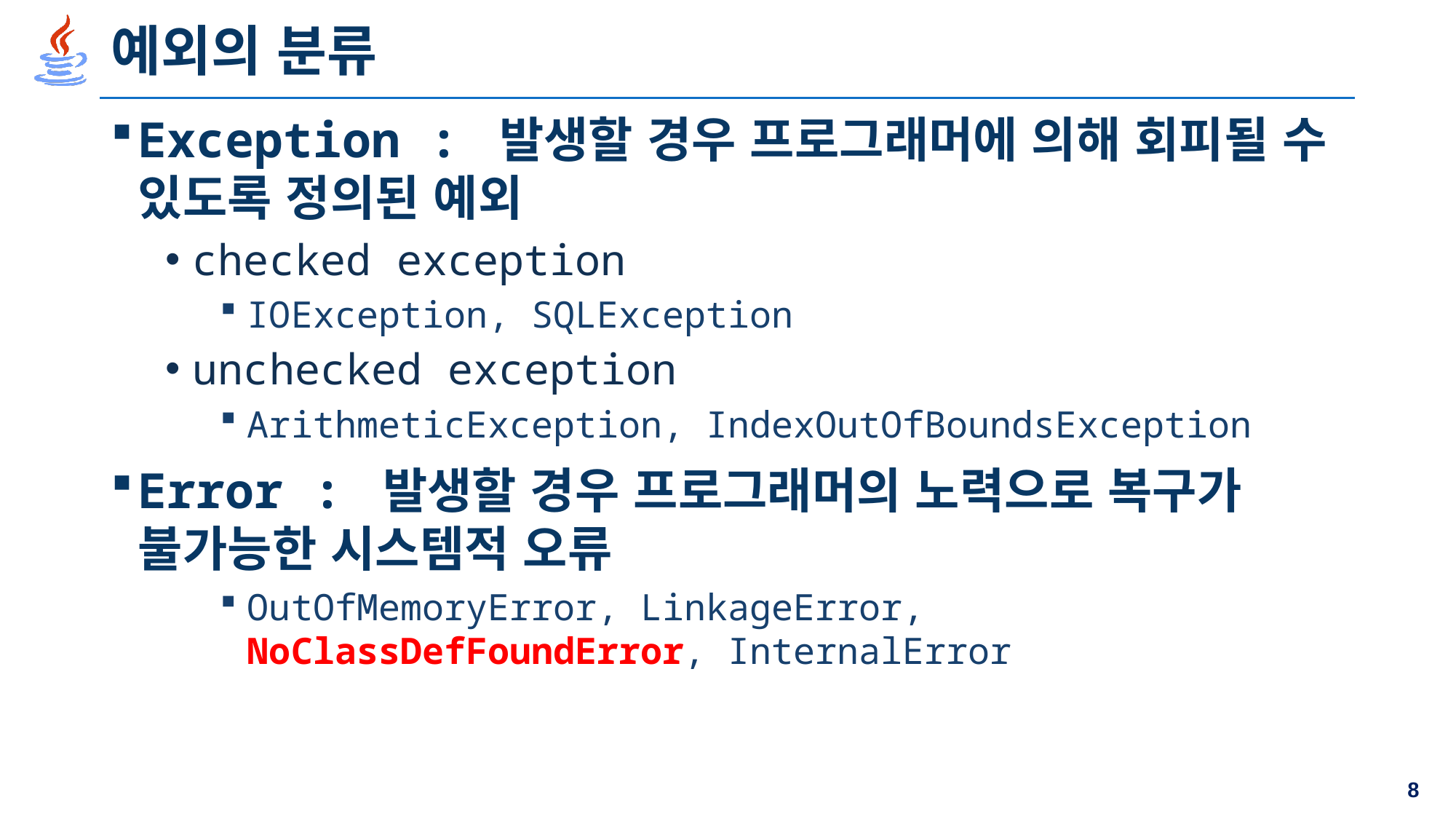

# 예외의 분류
Exception : 발생할 경우 프로그래머에 의해 회피될 수 있도록 정의된 예외
checked exception
IOException, SQLException
unchecked exception
ArithmeticException, IndexOutOfBoundsException
Error : 발생할 경우 프로그래머의 노력으로 복구가 불가능한 시스템적 오류
OutOfMemoryError, LinkageError, NoClassDefFoundError, InternalError

8